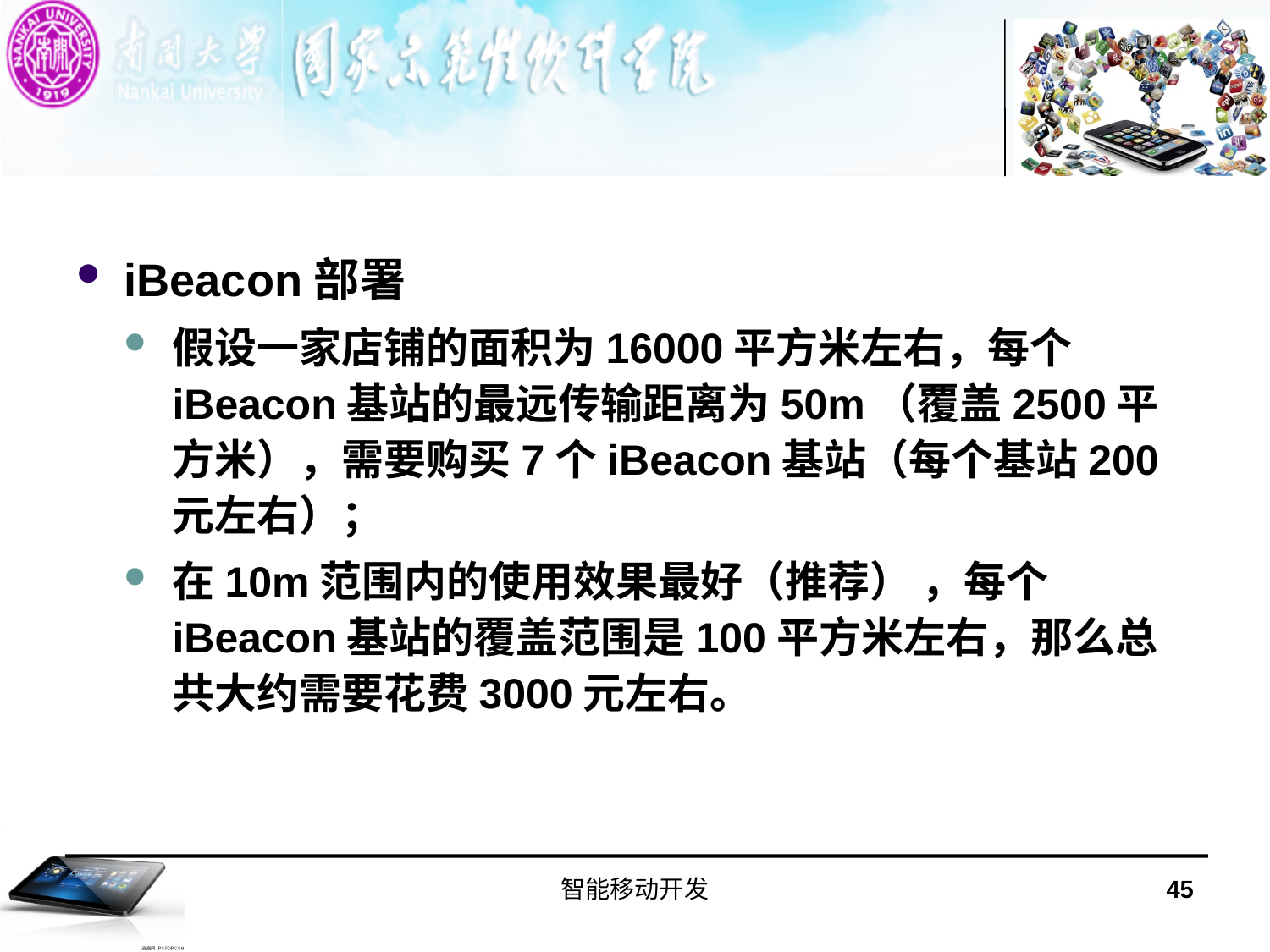

#
iBeacon部署
假设一家店铺的面积为16000平方米左右，每个iBeacon基站的最远传输距离为50m（覆盖2500平方米），需要购买7个iBeacon基站（每个基站200元左右）；
在10m范围内的使用效果最好（推荐） ，每个iBeacon基站的覆盖范围是100平方米左右，那么总共大约需要花费3000元左右。
智能移动开发
45